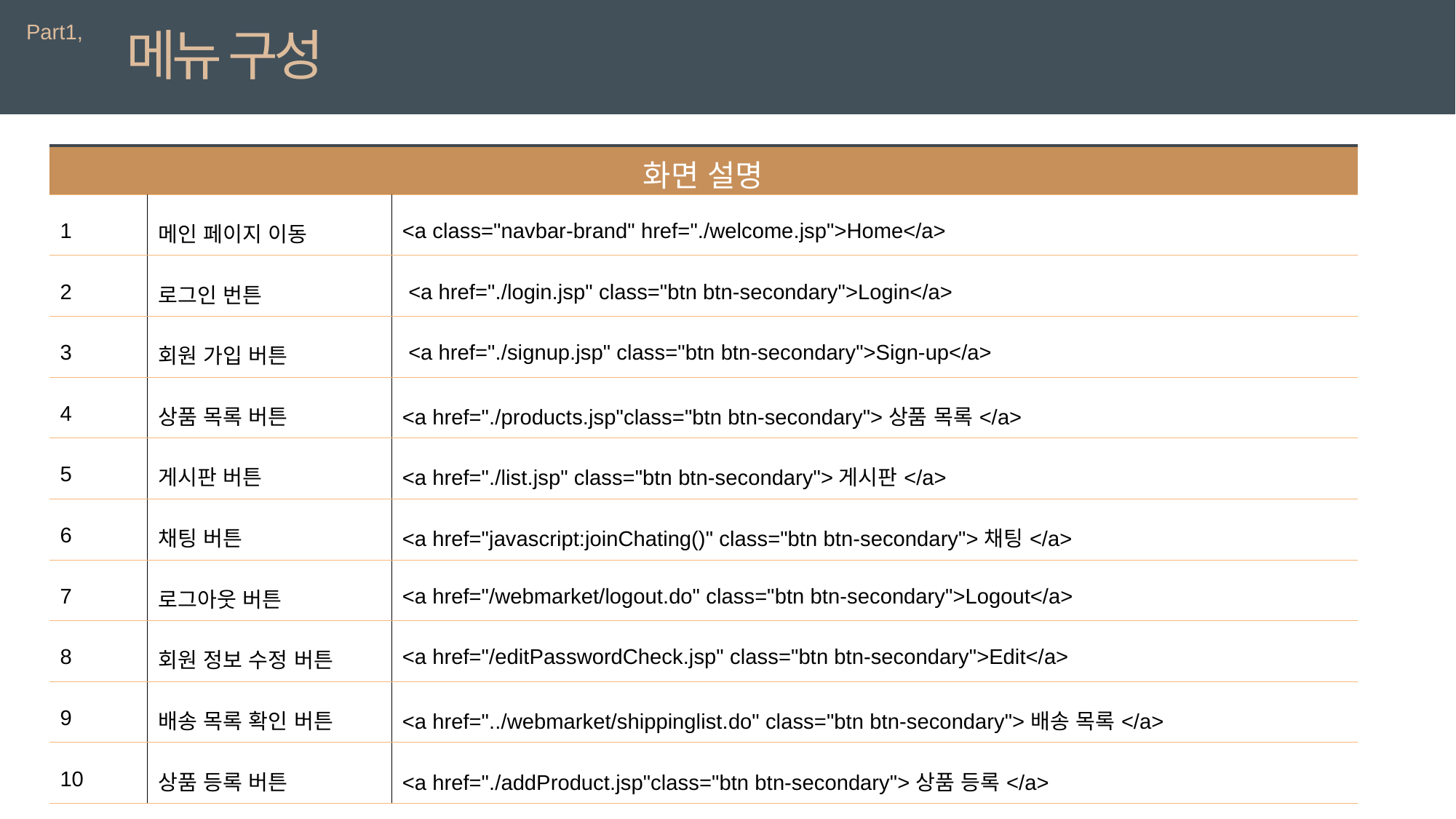

Part1,
메뉴 구성
| 화면 설명 |  |  |
| --- | --- | --- |
| 1 | 메인 페이지 이동 | <a class="navbar-brand" href="./welcome.jsp">Home</a> |
| 2 | 로그인 번튼 | <a href="./login.jsp" class="btn btn-secondary">Login</a> |
| 3 | 회원 가입 버튼 | <a href="./signup.jsp" class="btn btn-secondary">Sign-up</a> |
| 4 | 상품 목록 버튼 | <a href="./products.jsp"class="btn btn-secondary">상품 목록</a> |
| 5 | 게시판 버튼 | <a href="./list.jsp" class="btn btn-secondary">게시판</a> |
| 6 | 채팅 버튼 | <a href="javascript:joinChating()" class="btn btn-secondary">채팅</a> |
| 7 | 로그아웃 버튼 | <a href="/webmarket/logout.do" class="btn btn-secondary">Logout</a> |
| 8 | 회원 정보 수정 버튼 | <a href="/editPasswordCheck.jsp" class="btn btn-secondary">Edit</a> |
| 9 | 배송 목록 확인 버튼 | <a href="../webmarket/shippinglist.do" class="btn btn-secondary">배송 목록</a> |
| 10 | 상품 등록 버튼 | <a href="./addProduct.jsp"class="btn btn-secondary">상품 등록</a> |